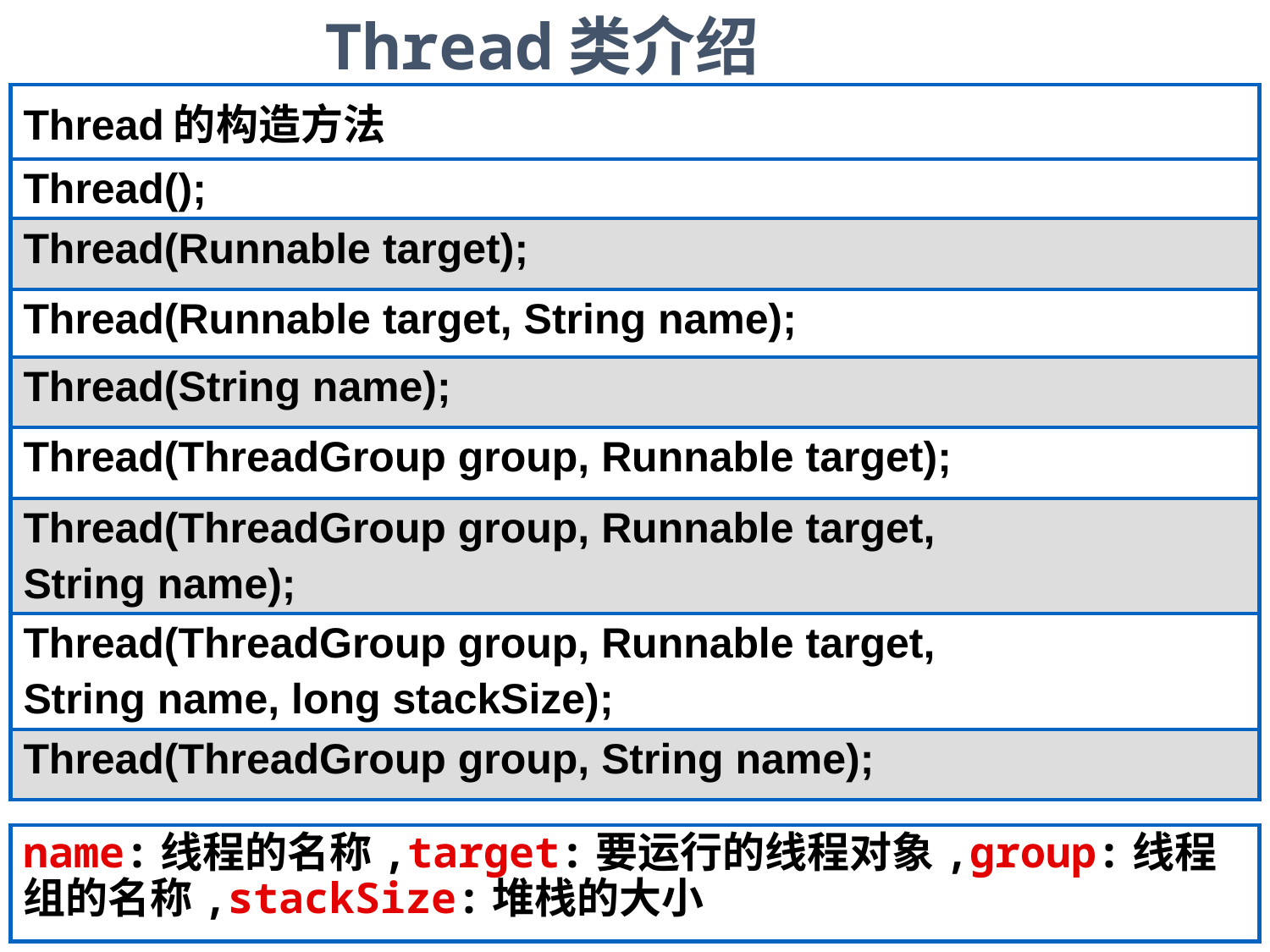

Thread类介绍
| Thread的构造方法 |
| --- |
| Thread(); |
| Thread(Runnable target); |
| Thread(Runnable target, String name); |
| Thread(String name); |
| Thread(ThreadGroup group, Runnable target); |
| Thread(ThreadGroup group, Runnable target, String name); |
| Thread(ThreadGroup group, Runnable target, String name, long stackSize); |
| Thread(ThreadGroup group, String name); |
name:线程的名称,target:要运行的线程对象,group:线程组的名称,stackSize:堆栈的大小